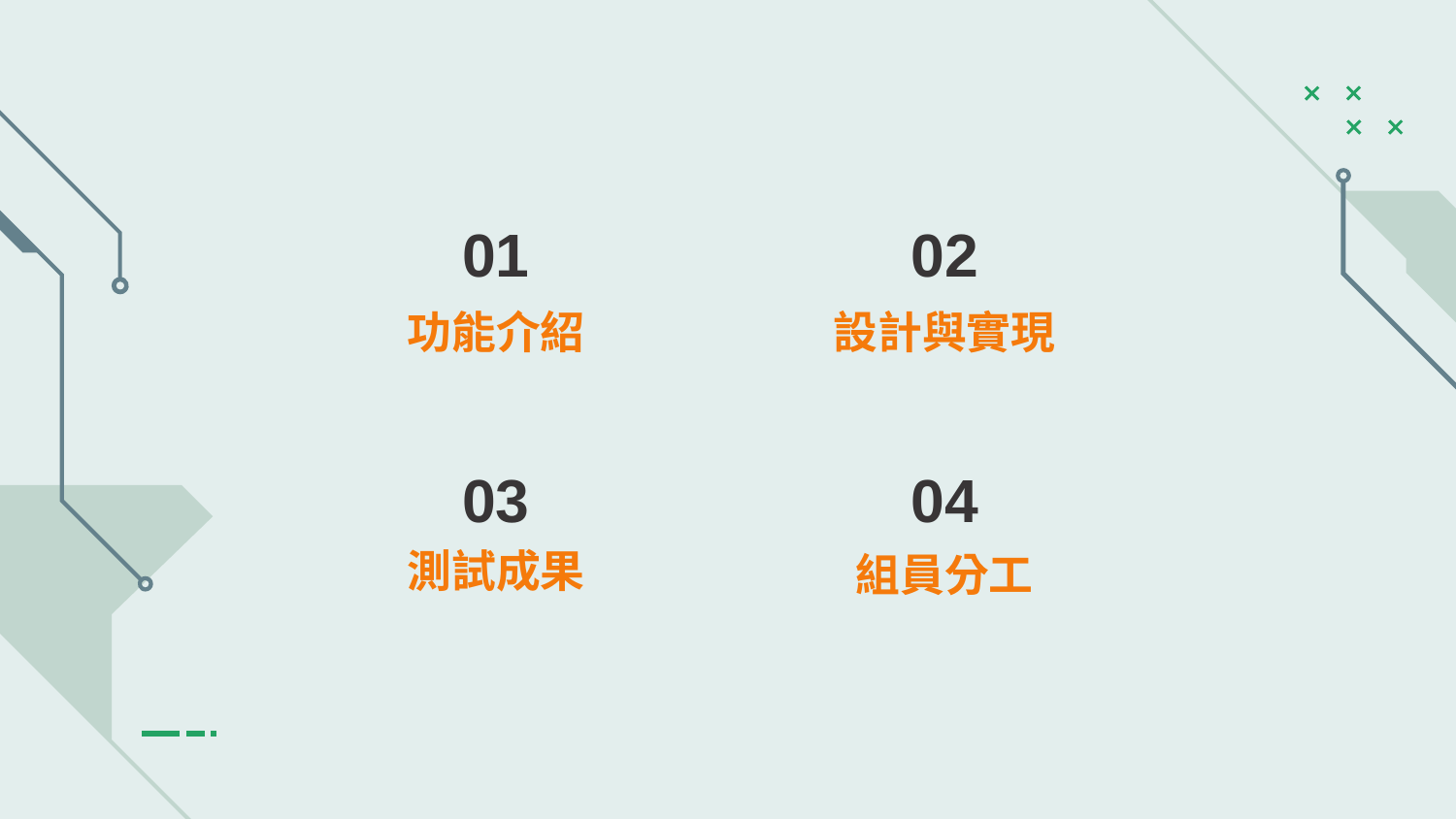

# 01
02
功能介紹
設計與實現
03
04
測試成果
組員分工